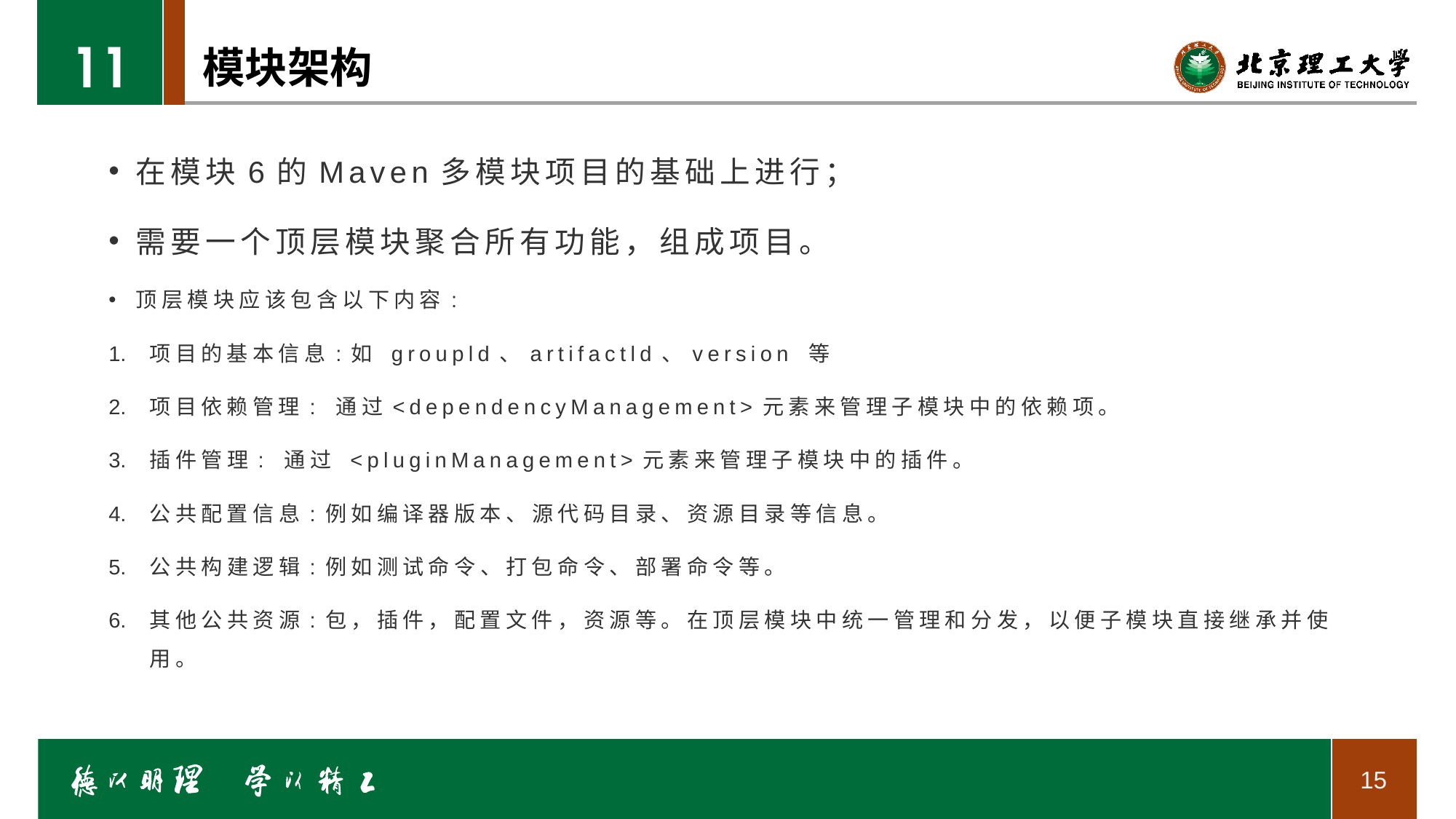

11
# 模块架构
在模块6的Maven多模块项目的基础上进行；
需要一个顶层模块聚合所有功能，组成项目。
顶层模块应该包含以下内容:
项目的基本信息:如 groupld、artifactld、version 等
项目依赖管理: 通过<dependencyManagement>元素来管理子模块中的依赖项。
插件管理: 通过 <pluginManagement>元素来管理子模块中的插件。
公共配置信息:例如编译器版本、源代码目录、资源目录等信息。
公共构建逻辑:例如测试命令、打包命令、部署命令等。
其他公共资源:包，插件，配置文件，资源等。在顶层模块中统一管理和分发，以便子模块直接继承并使用。